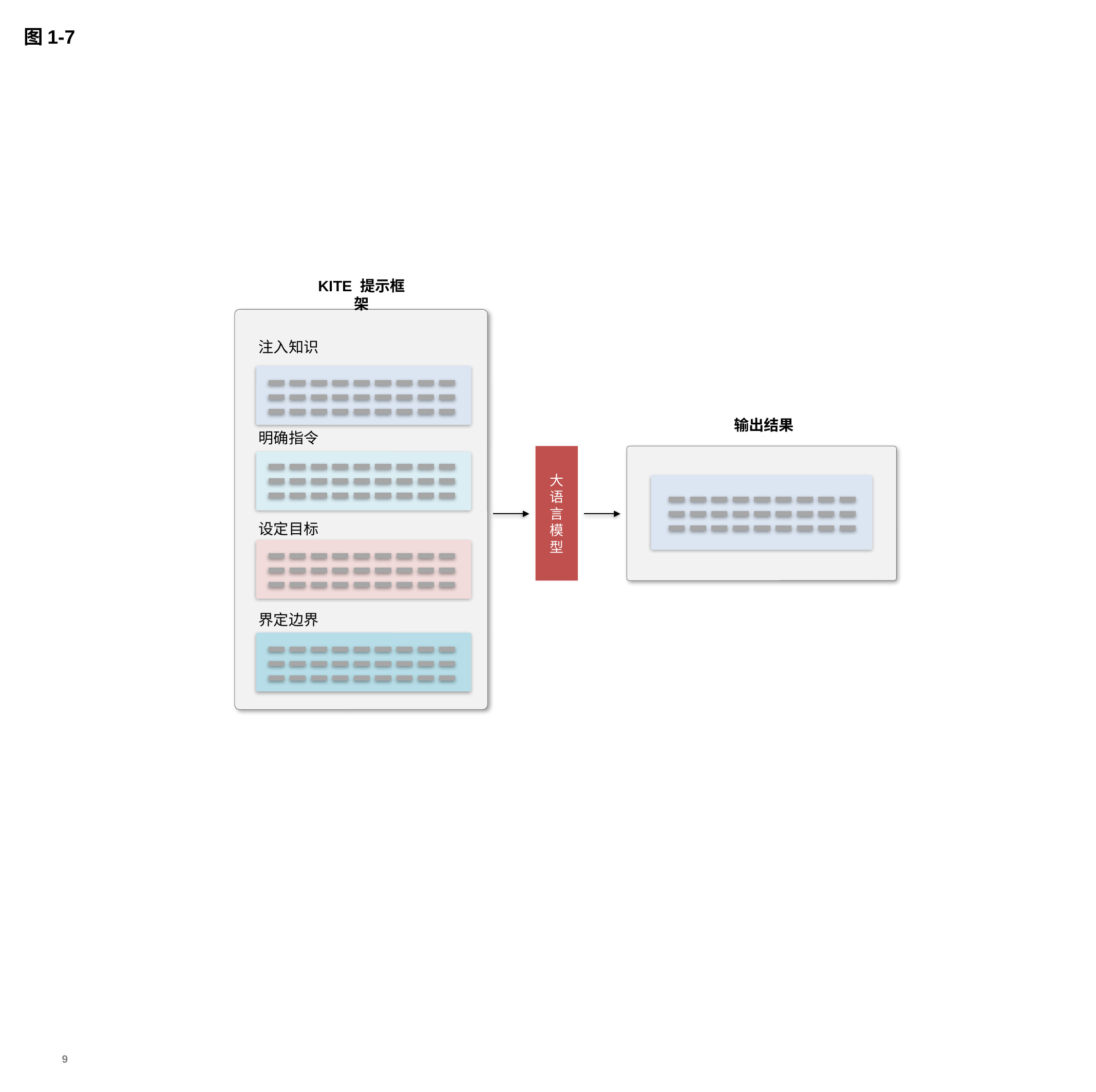

图1-7
KITE 提示框架

注入知识

输出结果
明确指令
大语言模型

设定目标

界定边界